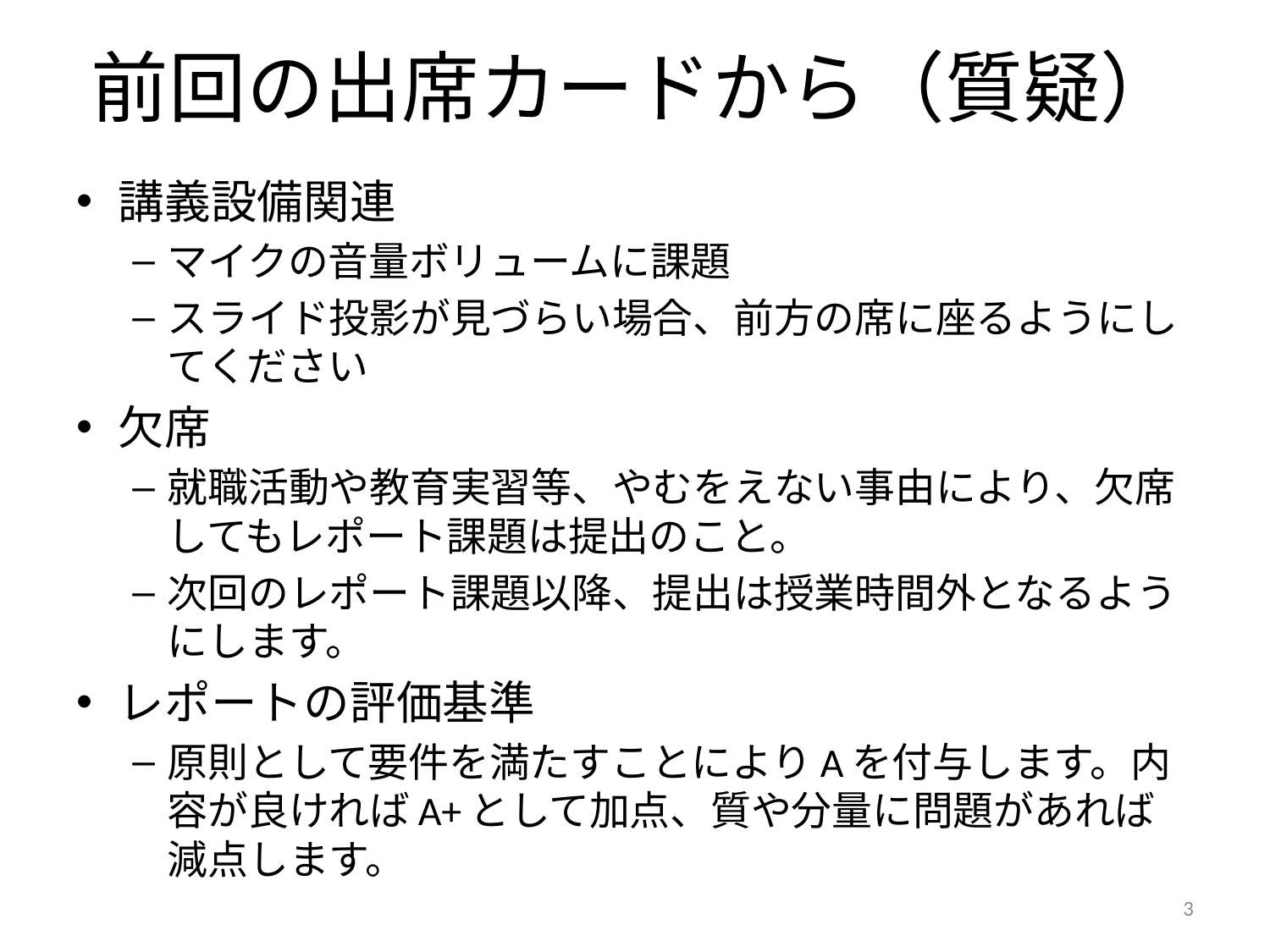

# 前回の出席カードから（質疑）
講義設備関連
マイクの音量ボリュームに課題
スライド投影が見づらい場合、前方の席に座るようにしてください
欠席
就職活動や教育実習等、やむをえない事由により、欠席してもレポート課題は提出のこと。
次回のレポート課題以降、提出は授業時間外となるようにします。
レポートの評価基準
原則として要件を満たすことによりAを付与します。内容が良ければA+として加点、質や分量に問題があれば減点します。
3